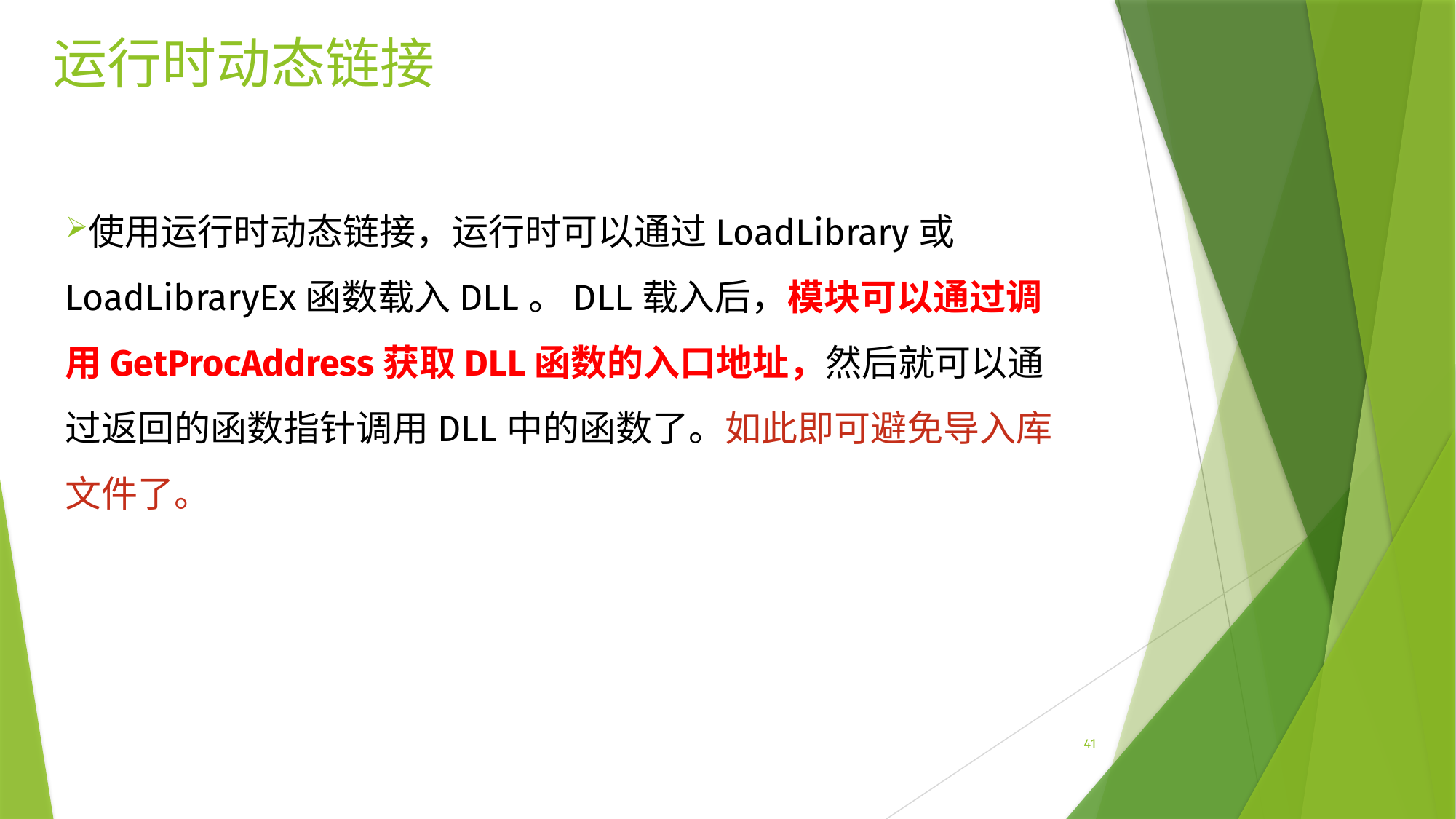

# 运行时动态链接
使用运行时动态链接，运行时可以通过LoadLibrary或LoadLibraryEx函数载入DLL。DLL载入后，模块可以通过调用GetProcAddress获取DLL函数的入口地址，然后就可以通过返回的函数指针调用DLL中的函数了。如此即可避免导入库文件了。
41